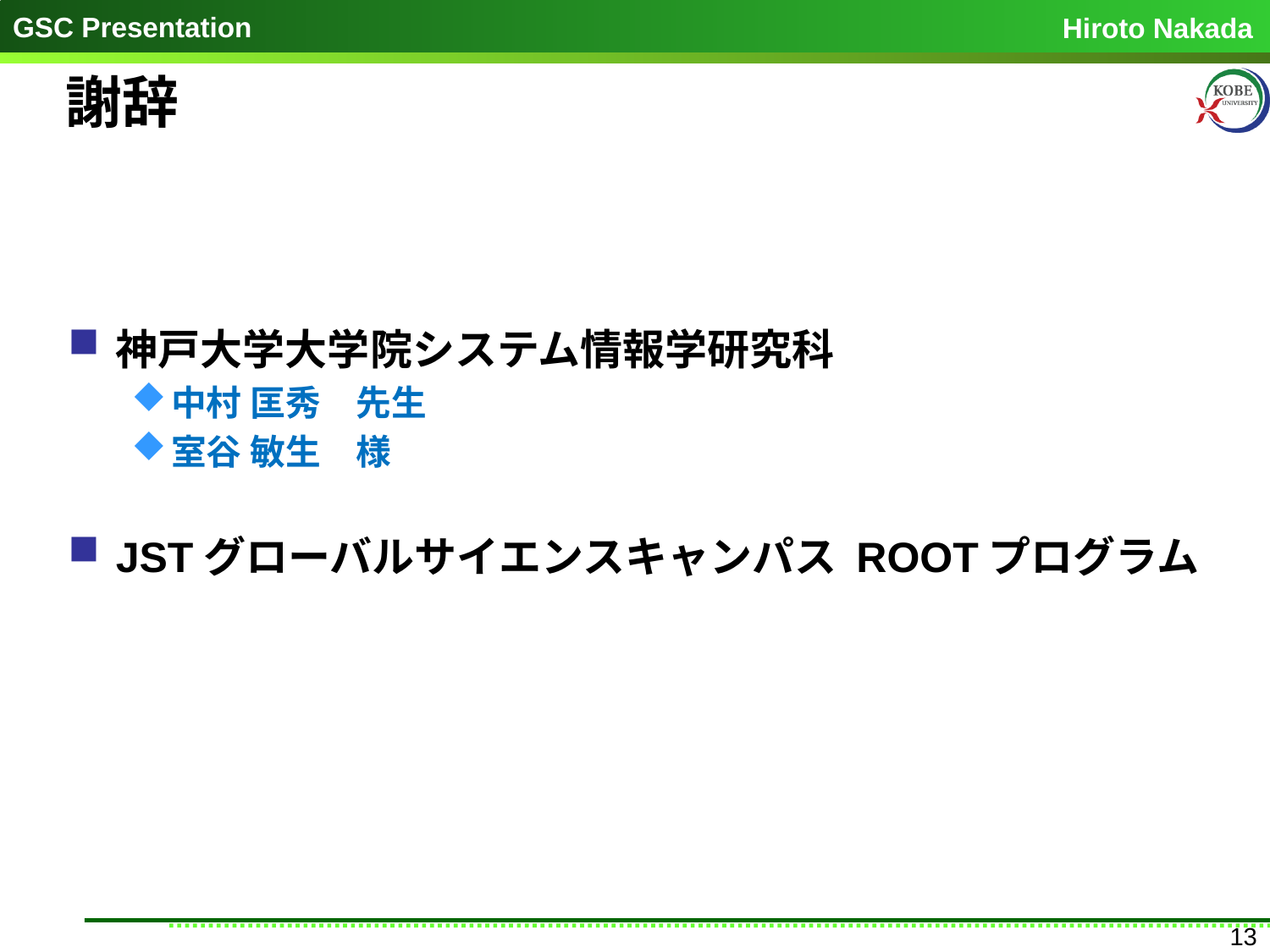

# 謝辞
神戸大学大学院システム情報学研究科
中村 匡秀　先生
室谷 敏生　様

JSTグローバルサイエンスキャンパス ROOTプログラム
13